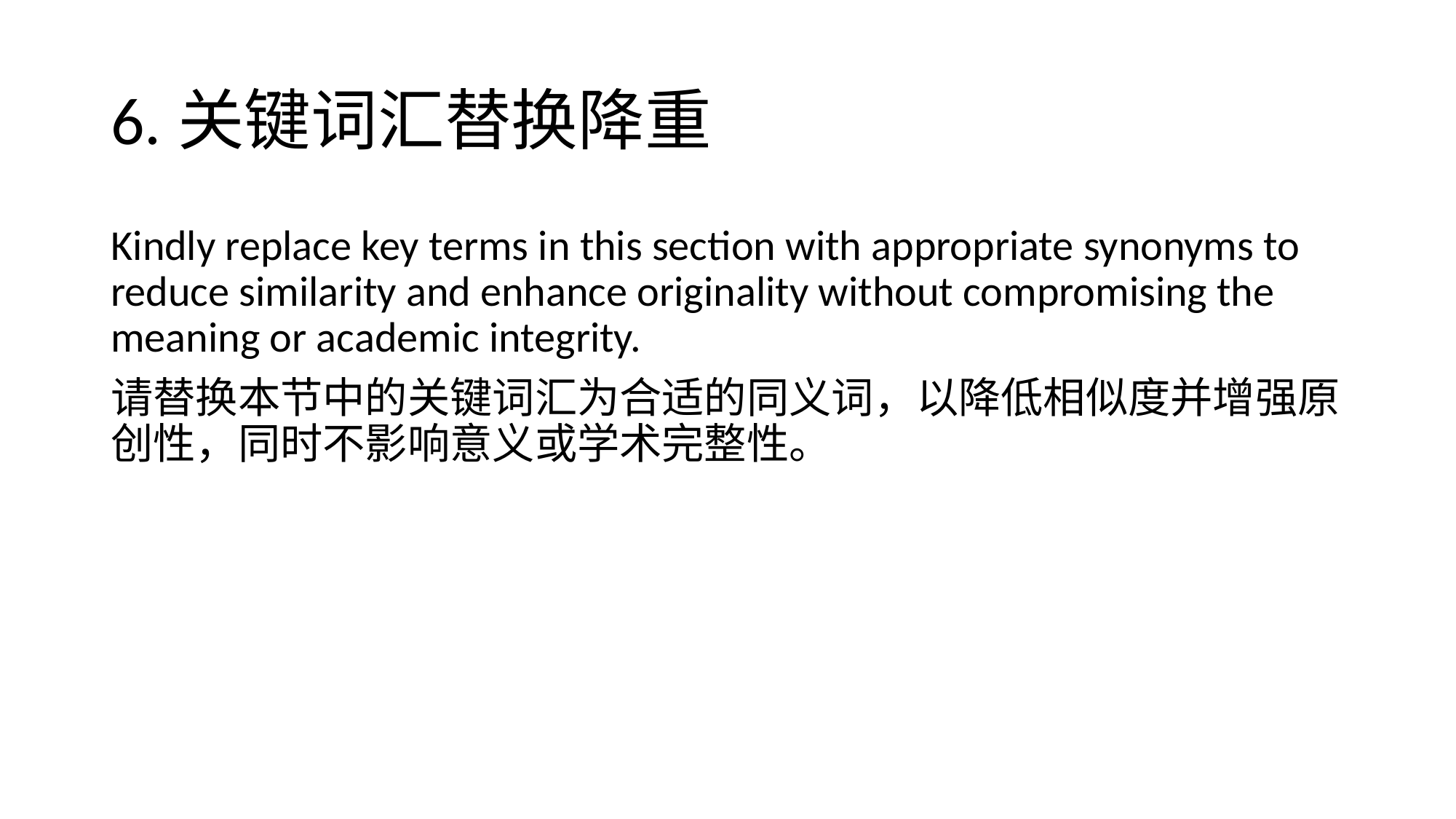

# 6.关键词汇替换降重
Kindly replace key terms in this section with appropriate synonyms to reduce similarity and enhance originality without compromising the meaning or academic integrity.
请替换本节中的关键词汇为合适的同义词，以降低相似度并增强原创性，同时不影响意义或学术完整性。